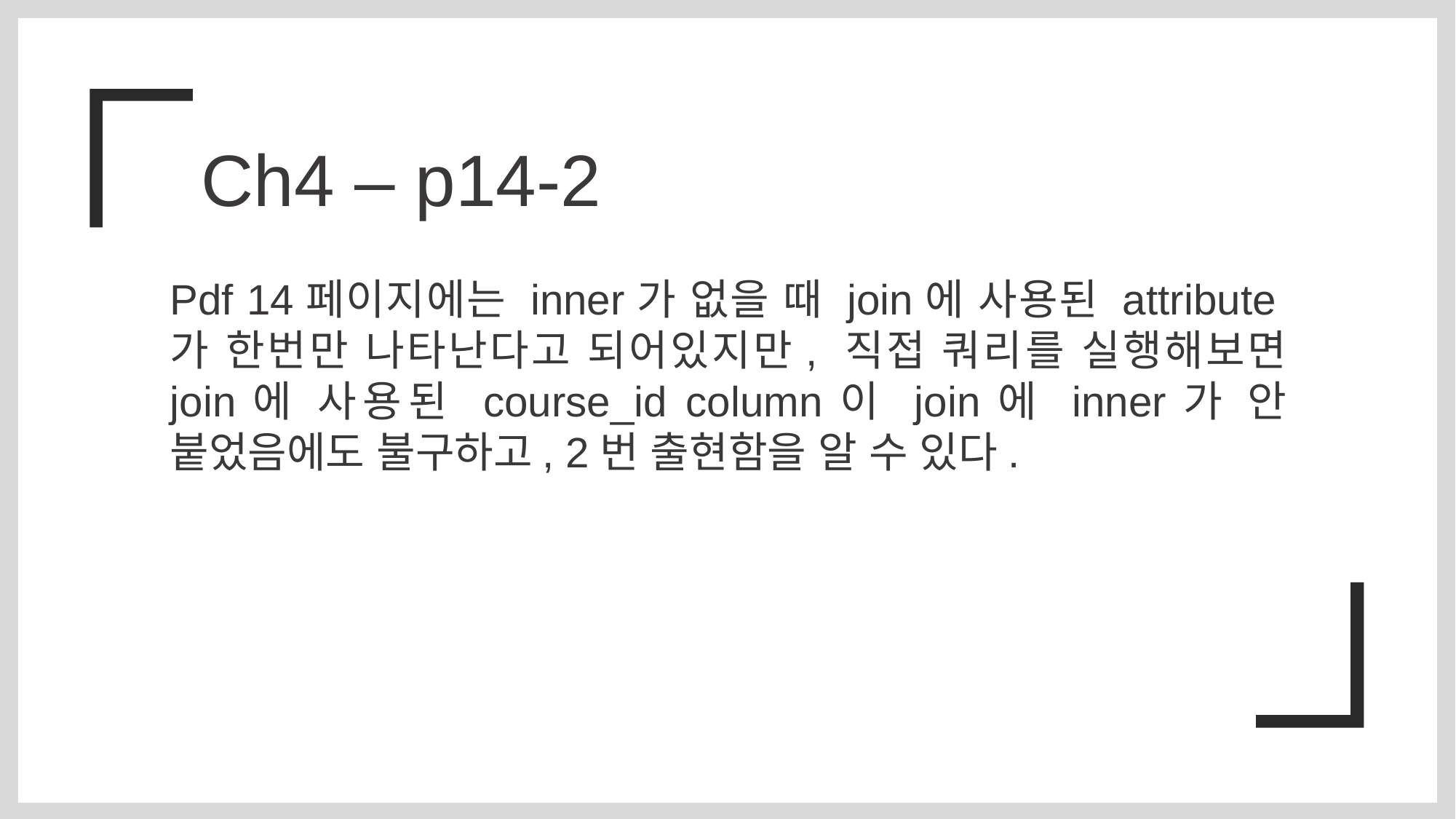

Ch4 – p14-2
Pdf 14페이지에는 inner가 없을 때 join에 사용된 attribute가 한번만 나타난다고 되어있지만, 직접 쿼리를 실행해보면 join에 사용된 course_id column이 join에 inner가 안 붙었음에도 불구하고, 2번 출현함을 알 수 있다.